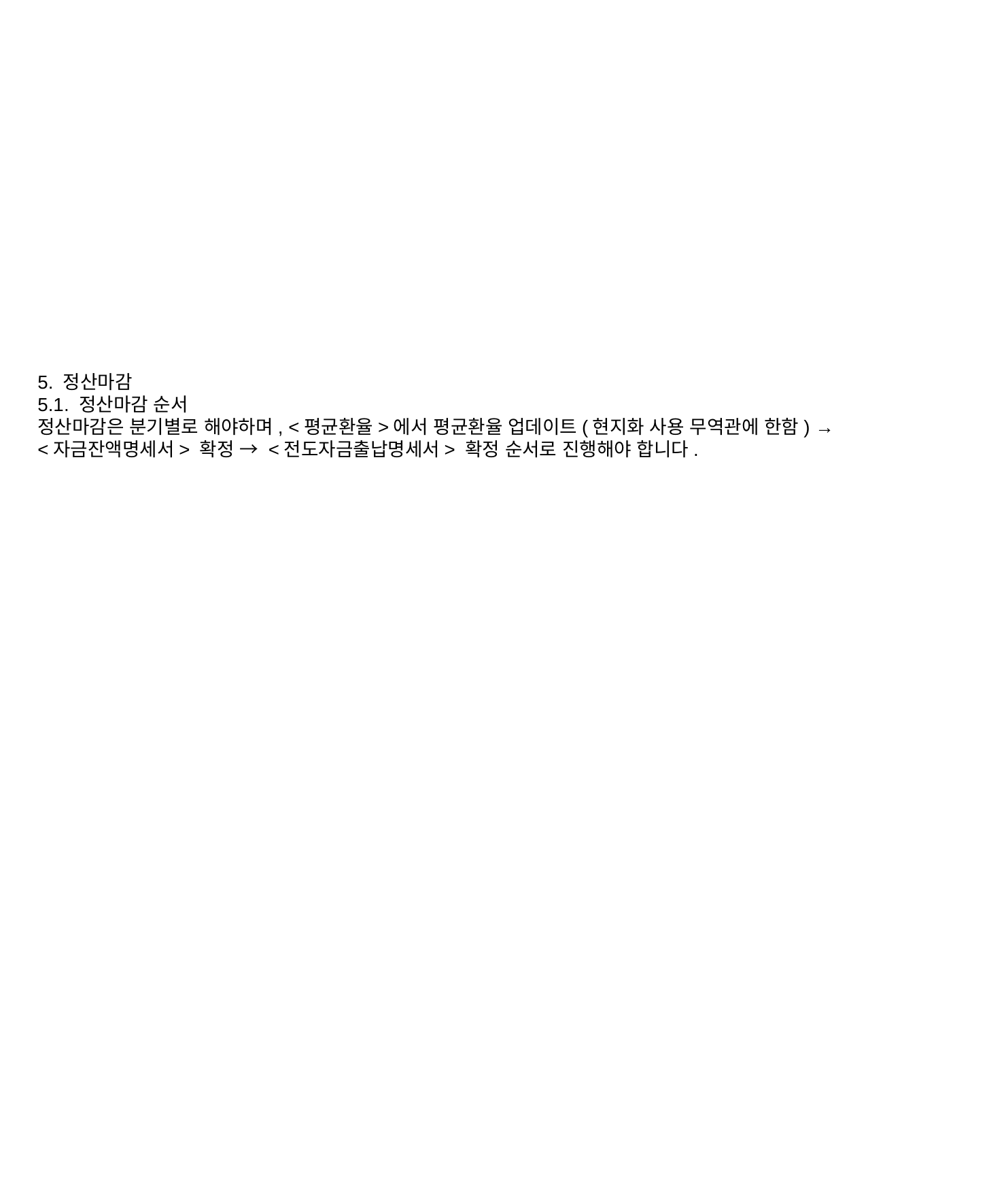

5. 정산마감
5.1. 정산마감 순서
정산마감은 분기별로 해야하며, <평균환율>에서 평균환율 업데이트(현지화 사용 무역관에 한함) → <자금잔액명세서> 확정 → <전도자금출납명세서> 확정 순서로 진행해야 합니다.